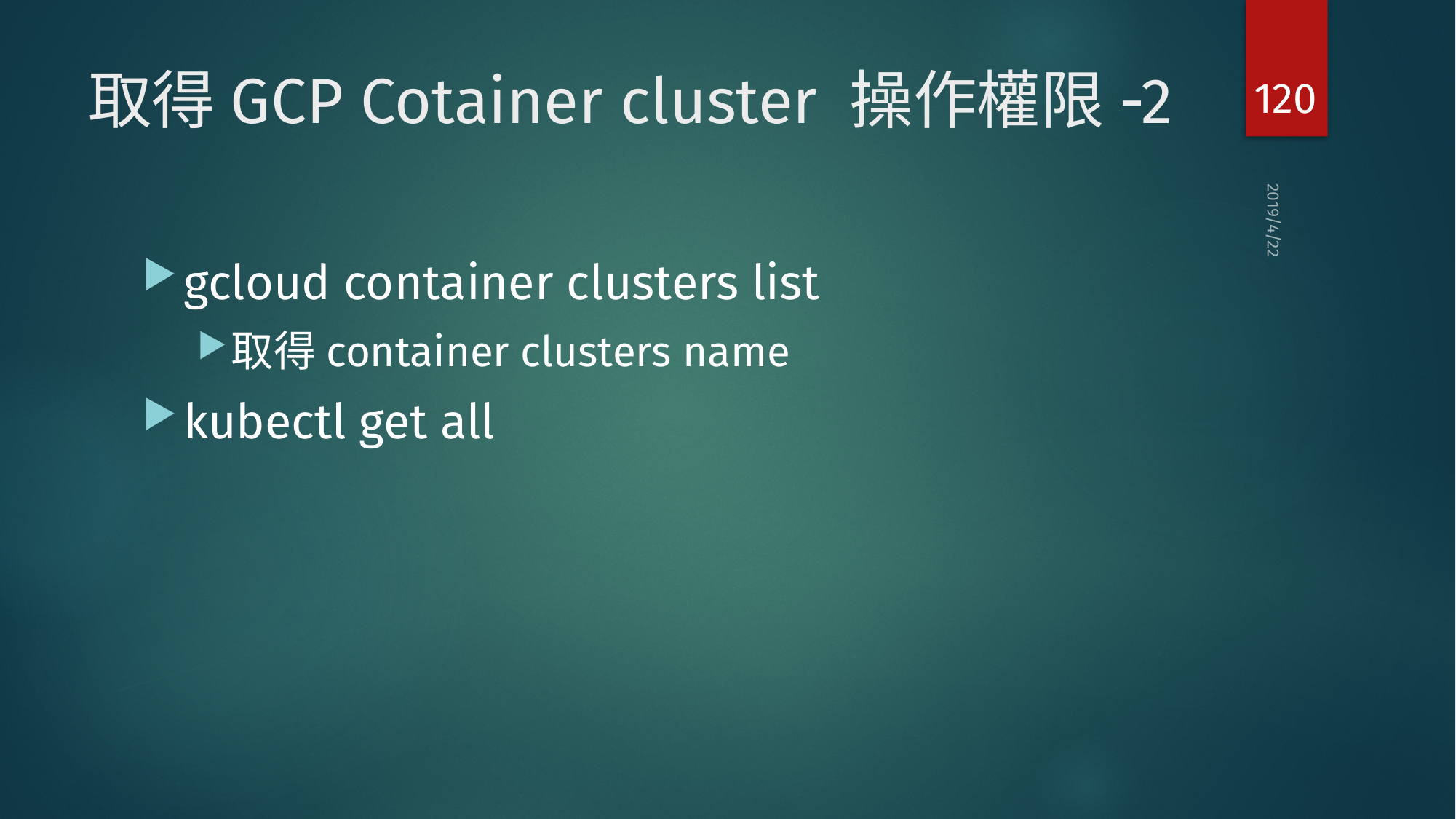

120
# 取得GCP Cotainer cluster 操作權限-2
2019/4/22
gcloud container clusters list
取得container clusters name
kubectl get all